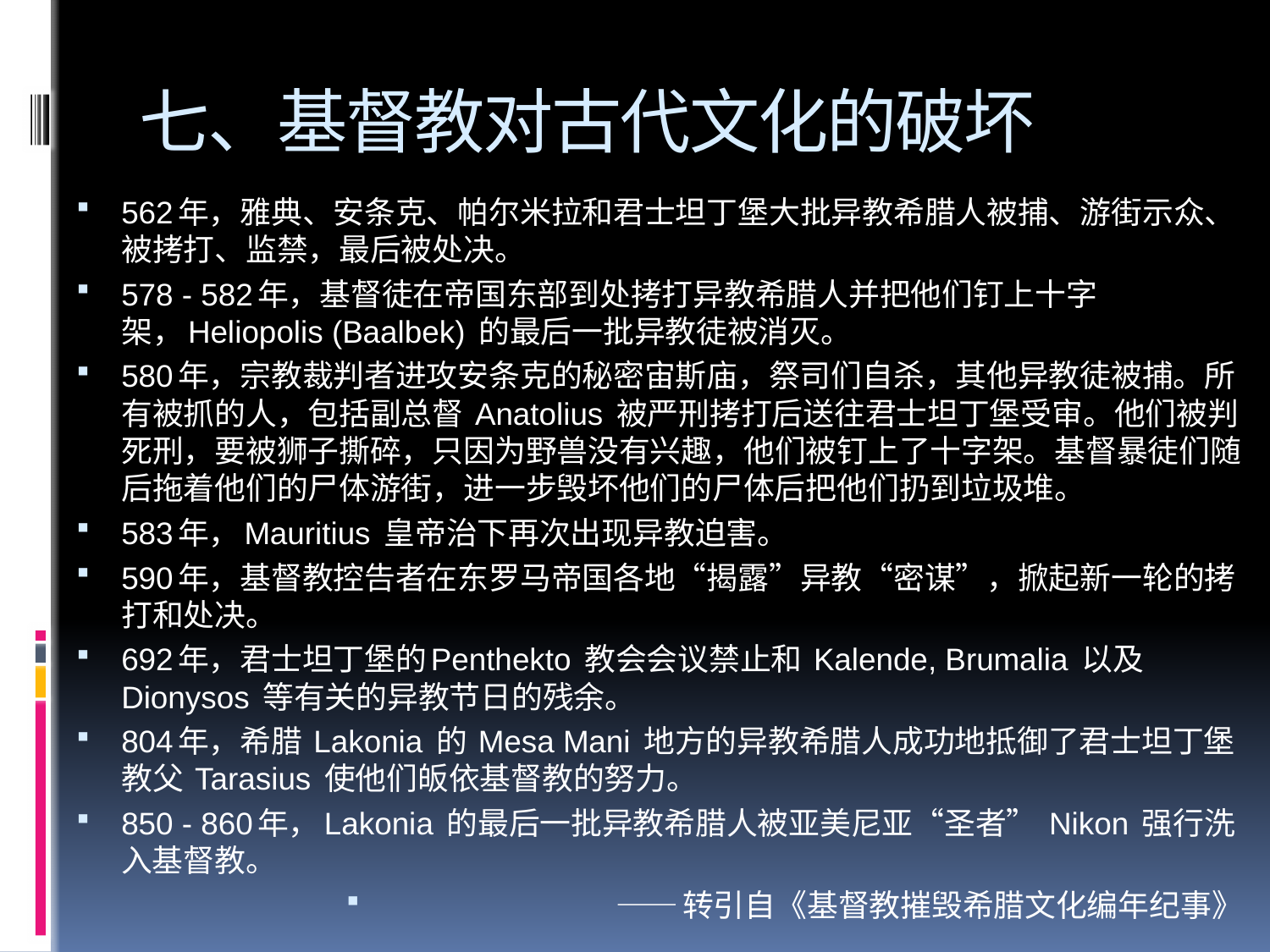

# 七、基督教对古代文化的破坏
562年，雅典、安条克、帕尔米拉和君士坦丁堡大批异教希腊人被捕、游街示众、被拷打、监禁，最后被处决。
578 - 582年，基督徒在帝国东部到处拷打异教希腊人并把他们钉上十字架，Heliopolis (Baalbek) 的最后一批异教徒被消灭。
580年，宗教裁判者进攻安条克的秘密宙斯庙，祭司们自杀，其他异教徒被捕。所有被抓的人，包括副总督 Anatolius 被严刑拷打后送往君士坦丁堡受审。他们被判死刑，要被狮子撕碎，只因为野兽没有兴趣，他们被钉上了十字架。基督暴徒们随后拖着他们的尸体游街，进一步毁坏他们的尸体后把他们扔到垃圾堆。
583年，Mauritius 皇帝治下再次出现异教迫害。
590年，基督教控告者在东罗马帝国各地“揭露”异教“密谋”，掀起新一轮的拷打和处决。
692年，君士坦丁堡的Penthekto 教会会议禁止和 Kalende, Brumalia 以及 Dionysos 等有关的异教节日的残余。
804年，希腊 Lakonia 的 Mesa Mani 地方的异教希腊人成功地抵御了君士坦丁堡教父 Tarasius 使他们皈依基督教的努力。
850 - 860年，Lakonia 的最后一批异教希腊人被亚美尼亚“圣者” Nikon 强行洗入基督教。
——转引自《基督教摧毁希腊文化编年纪事》